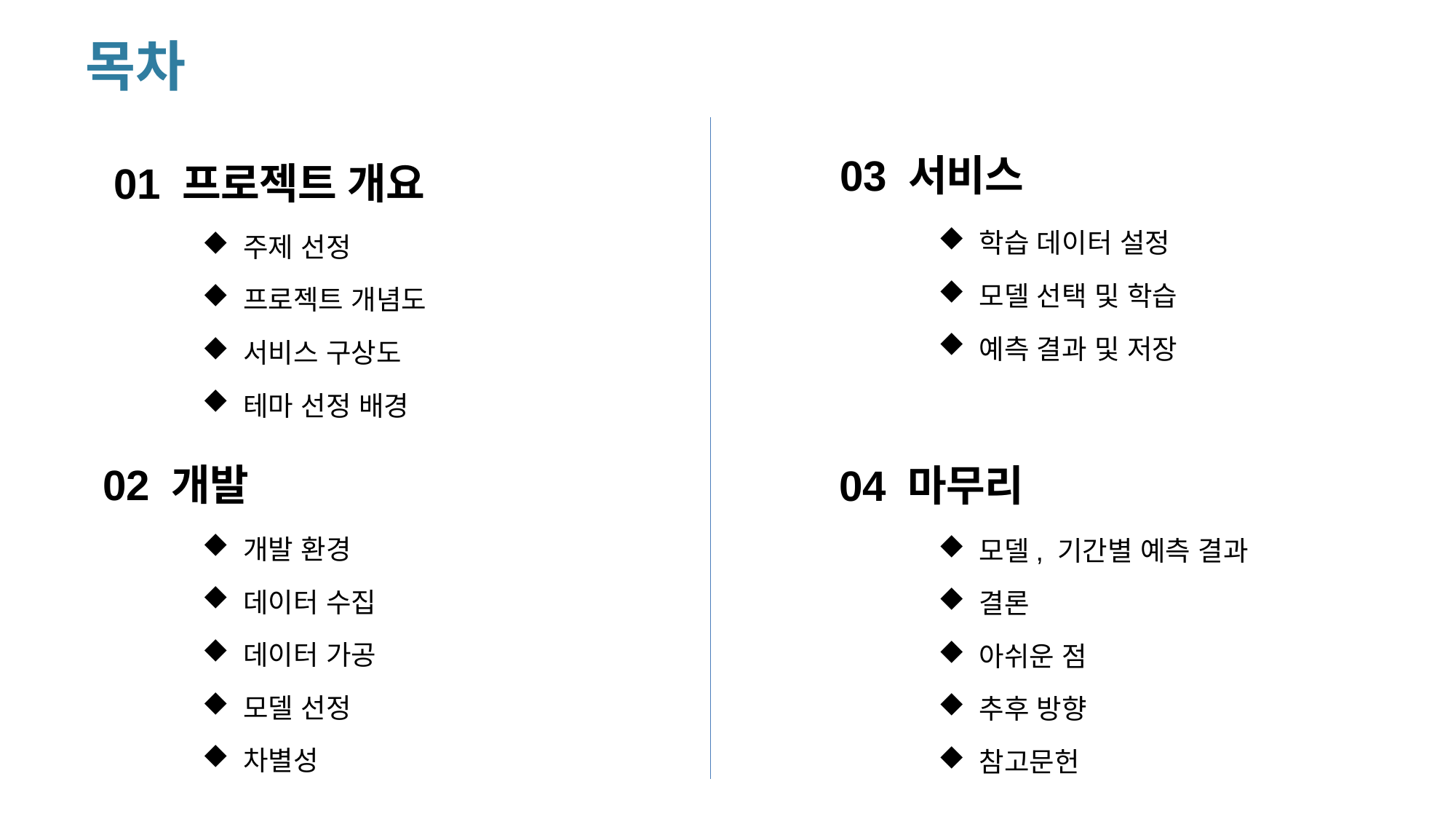

# 목차
03 서비스
01 프로젝트 개요
학습 데이터 설정
모델 선택 및 학습
예측 결과 및 저장
주제 선정
프로젝트 개념도
서비스 구상도
테마 선정 배경
02 개발
04 마무리
개발 환경
데이터 수집
데이터 가공
모델 선정
차별성

모델, 기간별 예측 결과
결론
아쉬운 점
추후 방향
참고문헌